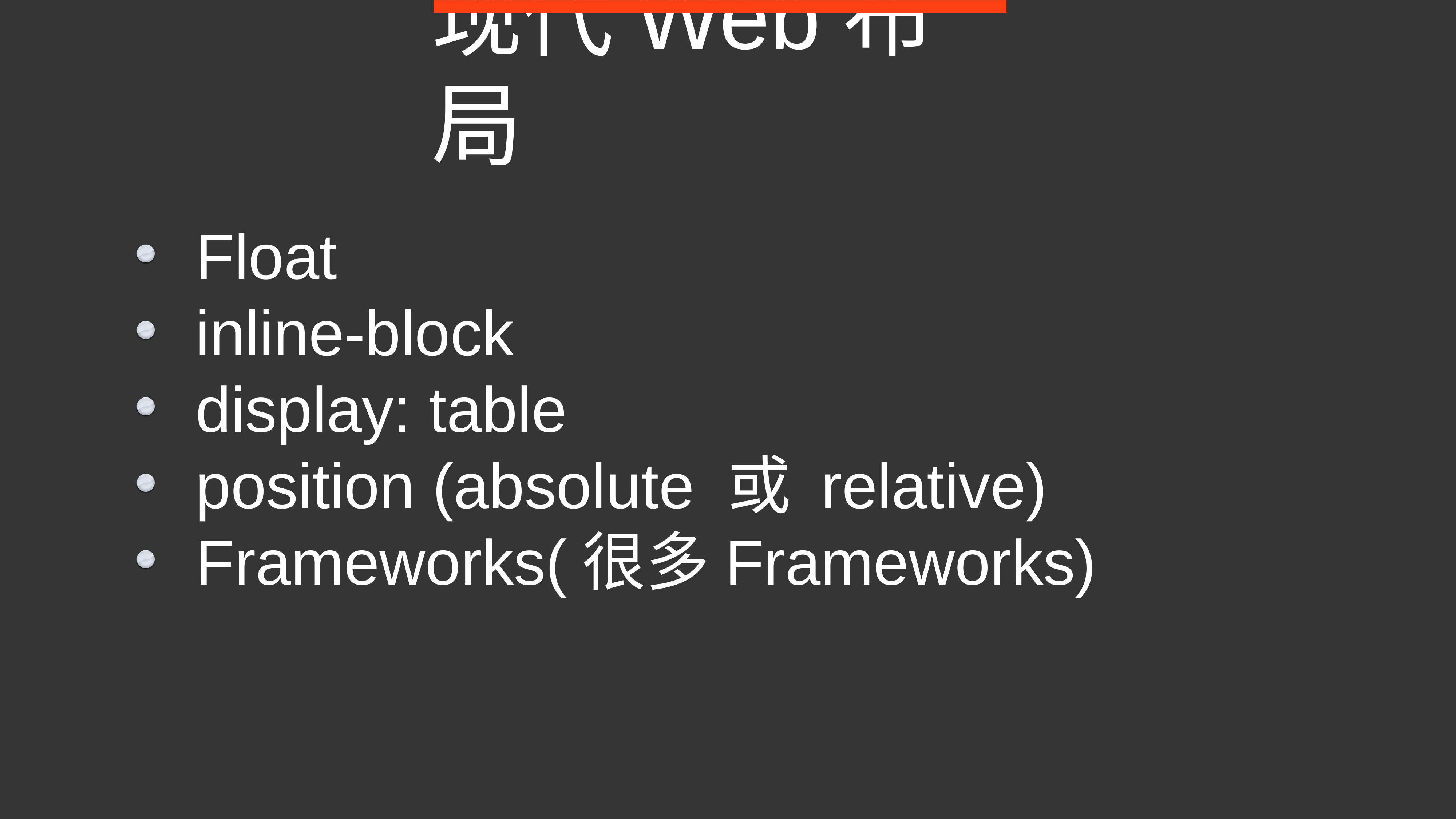

现代Web布局
Float
inline-block
display: table
position (absolute 或 relative)
Frameworks(很多Frameworks)